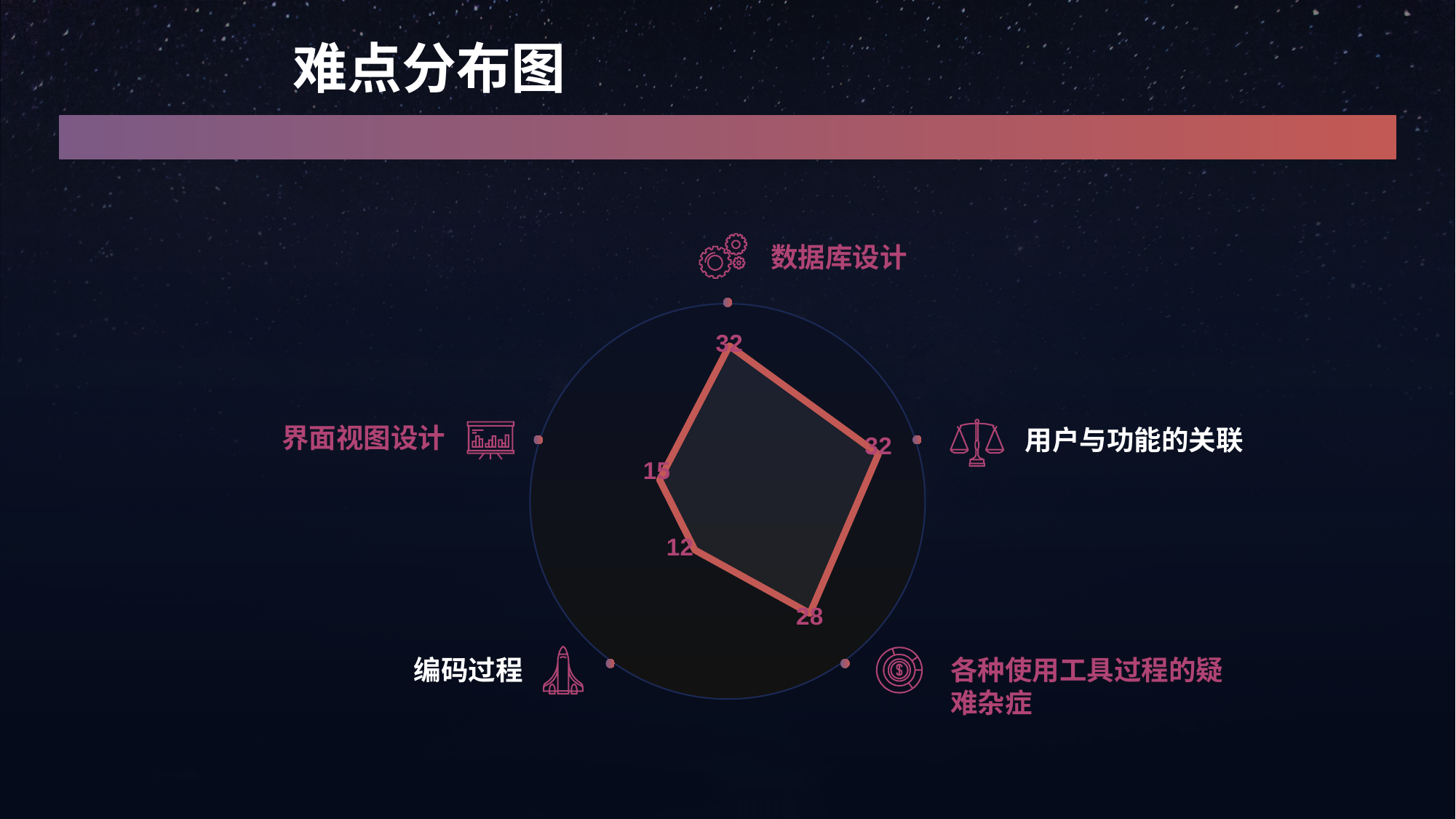

难点分布图

数据库设计

### Chart

| Category | Series 1 |
|---|---|
| A | 32.0 |
| B | 32.0 |
| C | 28.0 |
| D | 12.0 |
| E | 15.0 |

界面视图设计

用户与功能的关联

编码过程

各种使用工具过程的疑难杂症